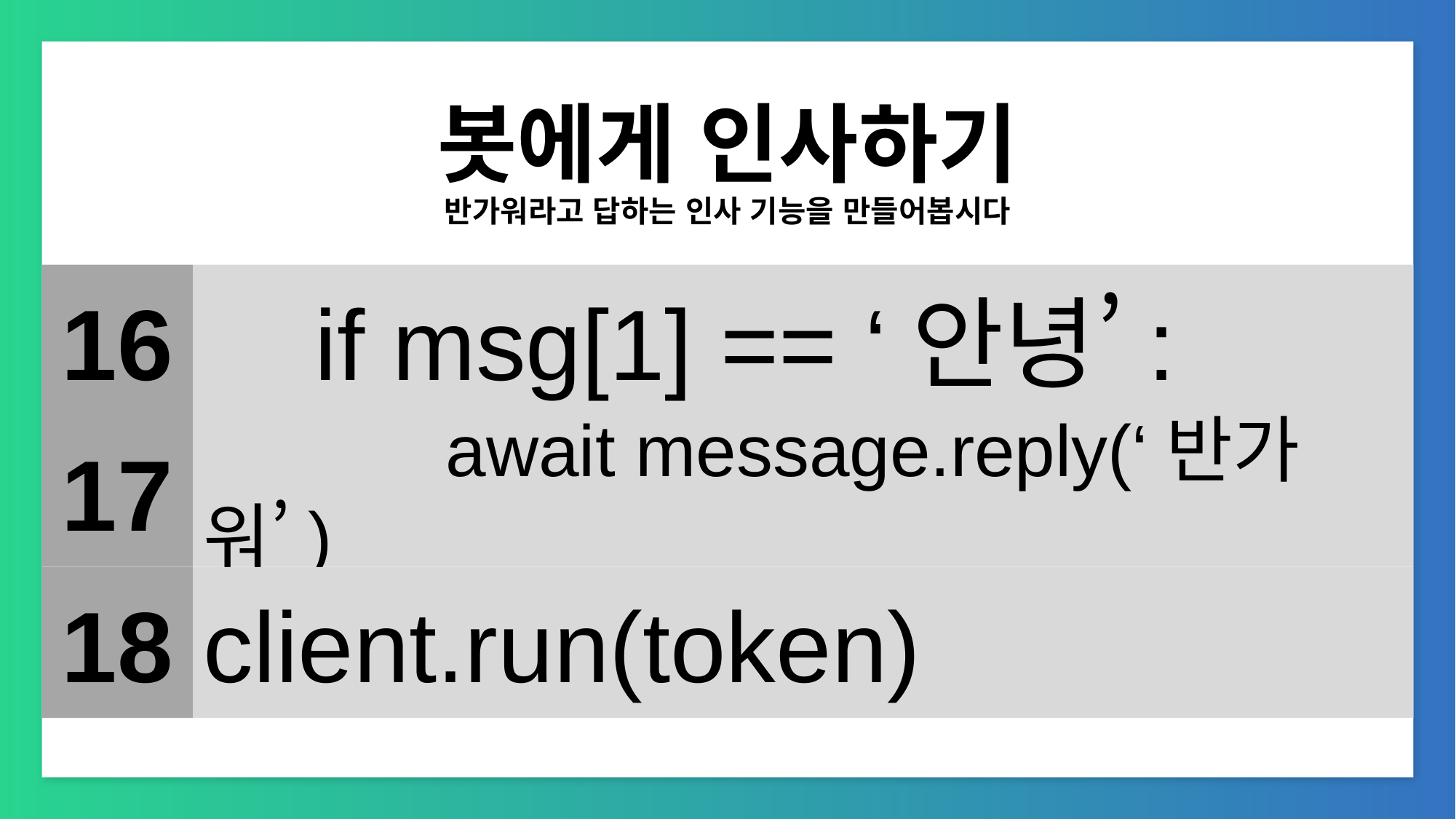

# 봇에게 인사하기
반가워라고 답하는 인사 기능을 만들어봅시다
    if msg[1] == ‘안녕’:
16
            await message.reply(‘반가워’)
17
client.run(token)
18